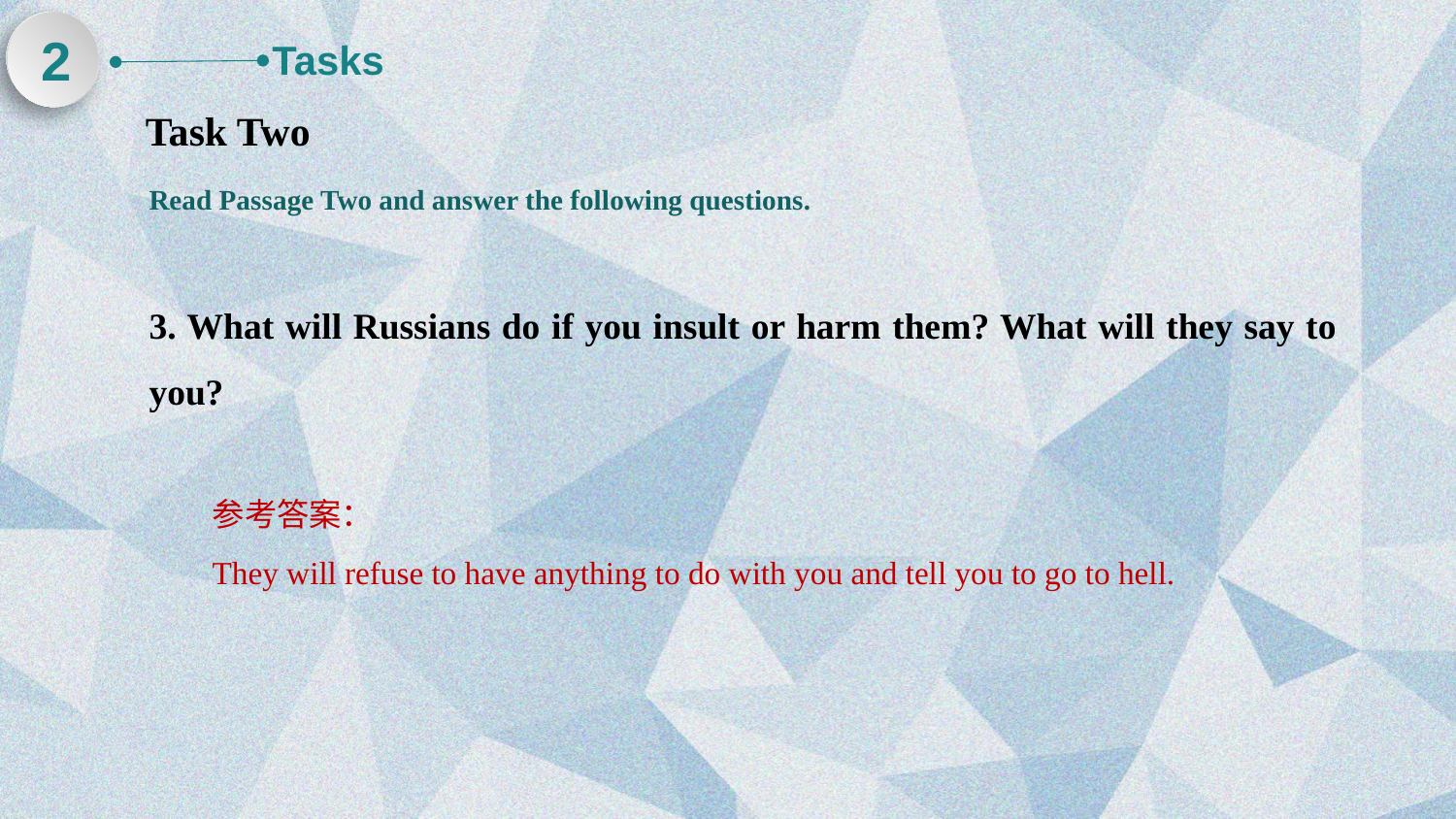

2
Tasks
Task Two
Read Passage Two and answer the following questions.
3. What will Russians do if you insult or harm them? What will they say to you?
参考答案：
They will refuse to have anything to do with you and tell you to go to hell.